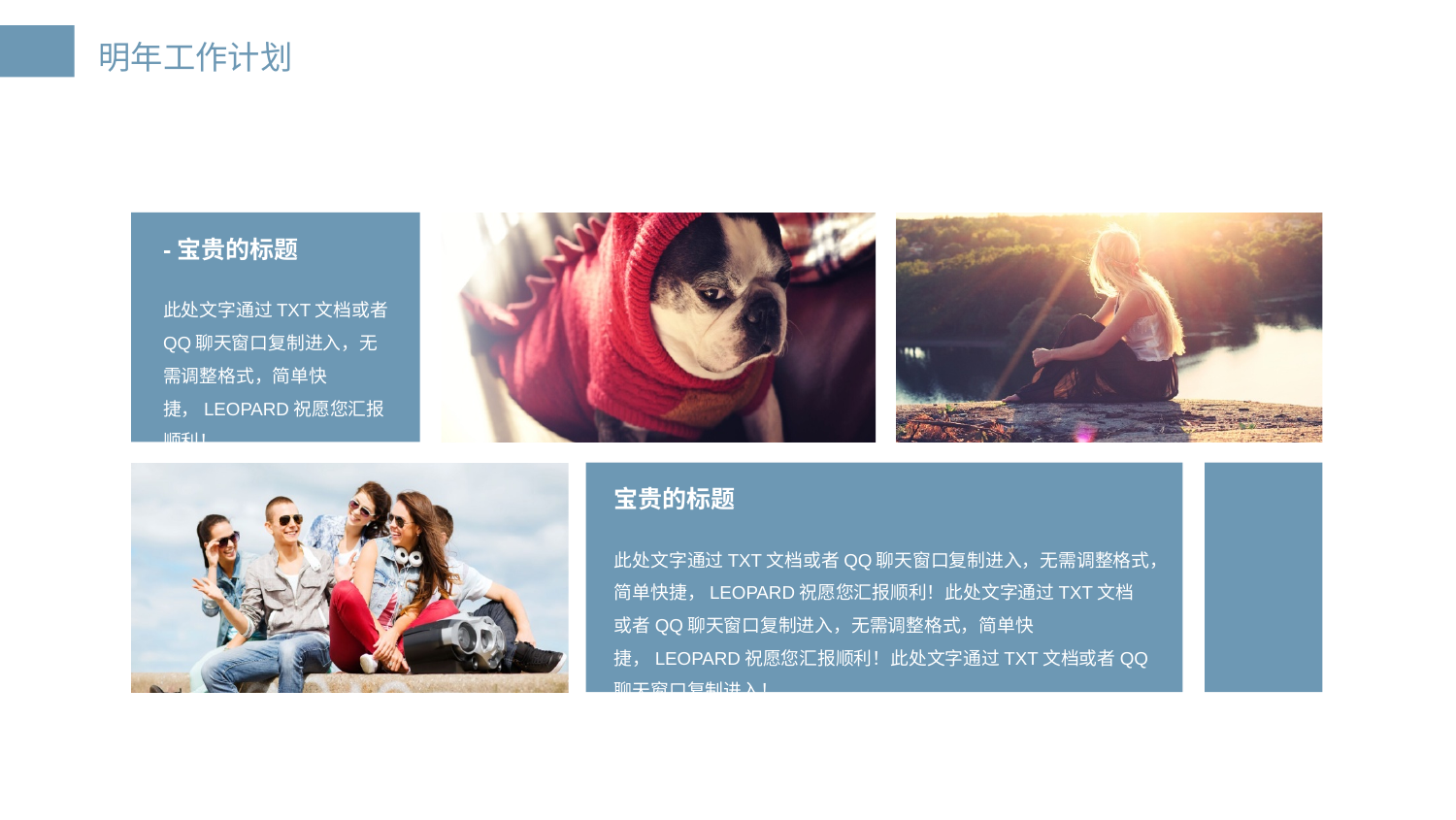

-宝贵的标题
此处文字通过TXT文档或者QQ聊天窗口复制进入，无需调整格式，简单快捷，LEOPARD祝愿您汇报顺利！

宝贵的标题
此处文字通过TXT文档或者QQ聊天窗口复制进入，无需调整格式，简单快捷，LEOPARD祝愿您汇报顺利！此处文字通过TXT文档或者QQ聊天窗口复制进入，无需调整格式，简单快捷，LEOPARD祝愿您汇报顺利！此处文字通过TXT文档或者QQ聊天窗口复制进入！